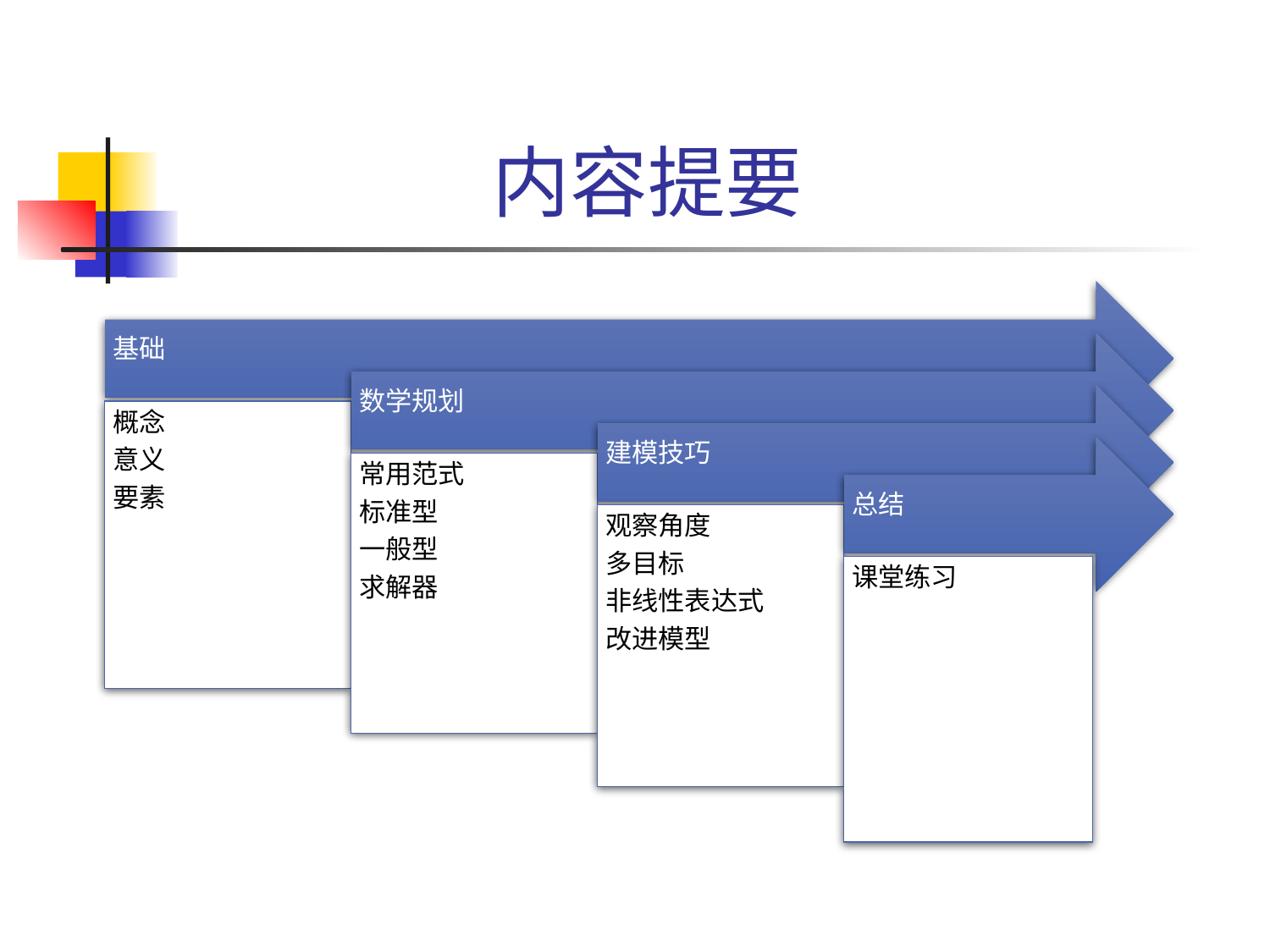

# 内容提要
基础
概念
意义
要素
数学规划
常用范式
标准型
一般型
求解器
建模技巧
观察角度
多目标
非线性表达式
改进模型
总结
课堂练习